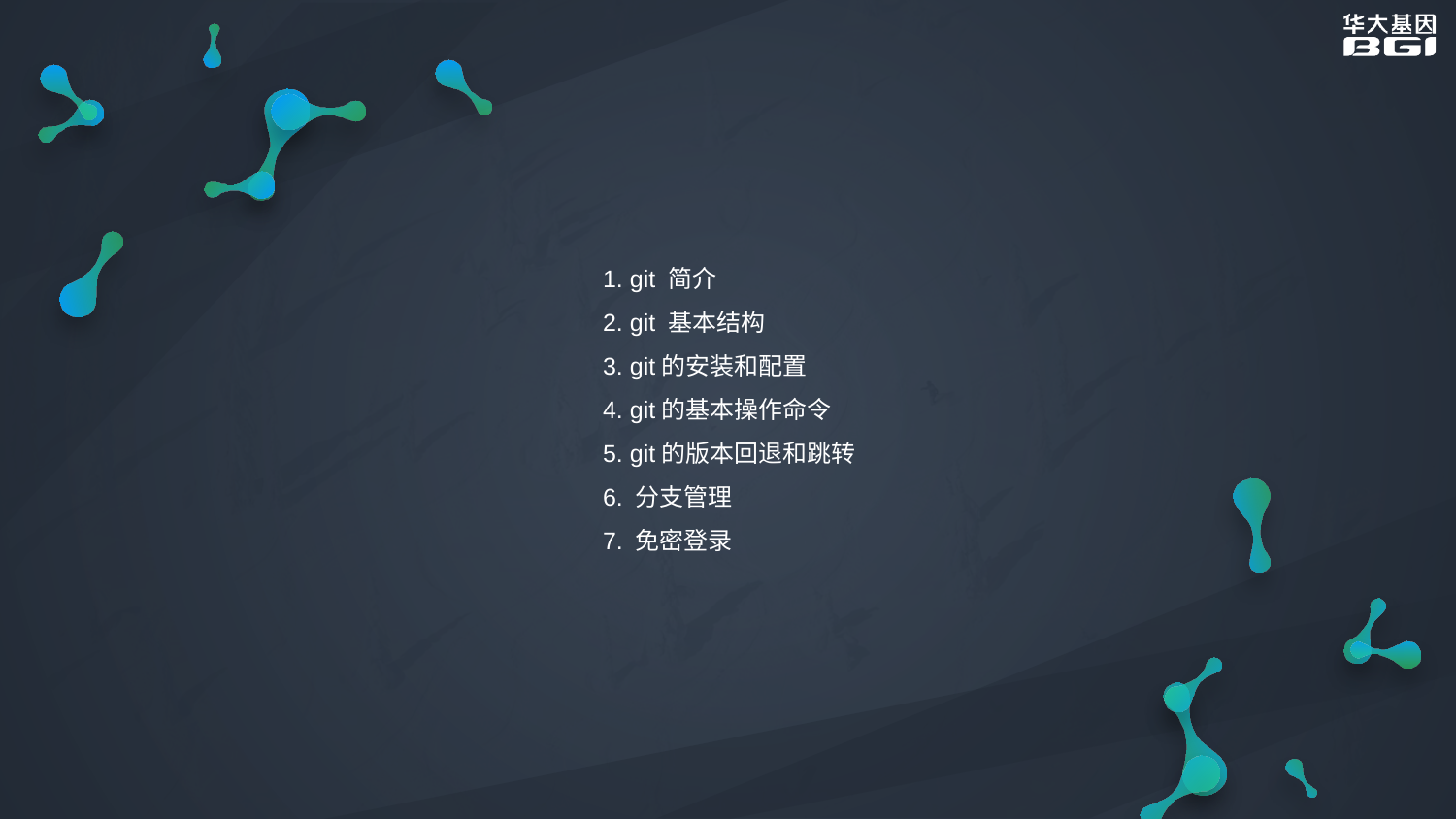

1. git 简介
	2. git 基本结构
	3. git的安装和配置
	4. git的基本操作命令
	5. git的版本回退和跳转
	6. 分支管理
	7. 免密登录